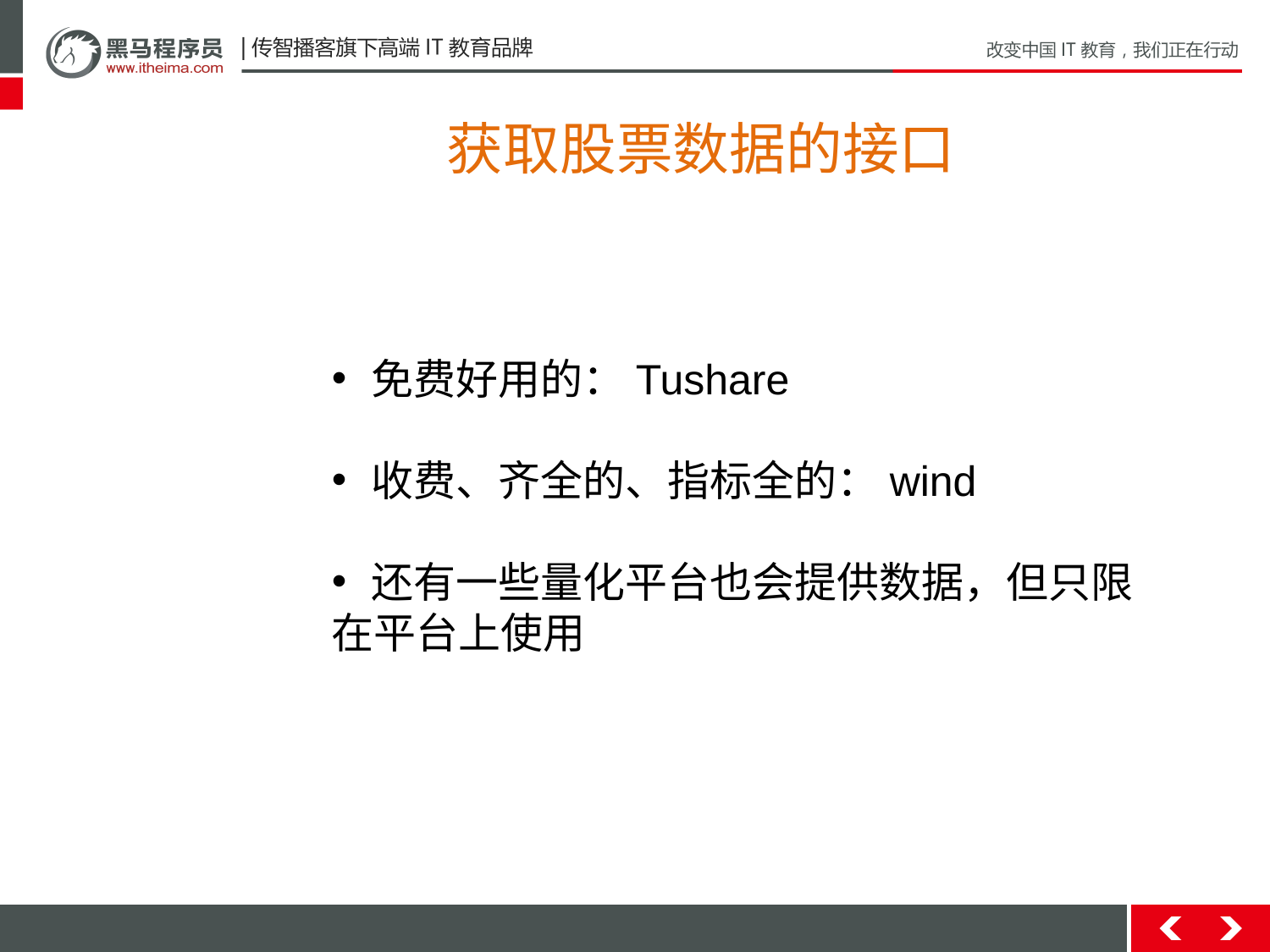

获取股票数据的接口
免费好用的：Tushare

收费、齐全的、指标全的：wind

还有一些量化平台也会提供数据，但只限
在平台上使用